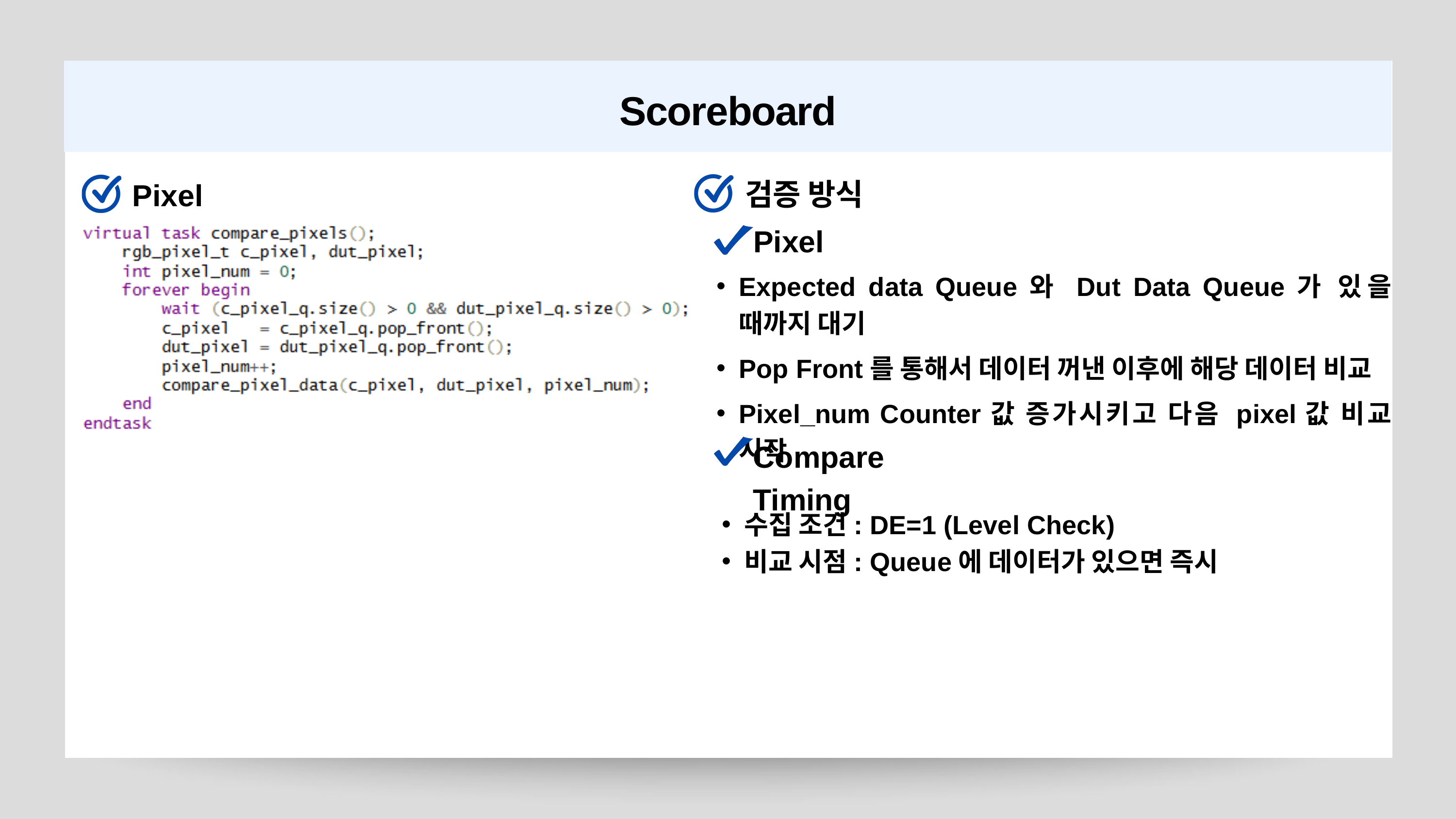

Scoreboard
검증 방식
Pixel

Pixel

Expected data Queue와 Dut Data Queue가 있을 때까지 대기

Pop Front를 통해서 데이터 꺼낸 이후에 해당 데이터 비교

Pixel_num Counter값 증가시키고 다음 pixel값 비교 시작
Compare Timing

수집 조건: DE=1 (Level Check)
비교 시점: Queue에 데이터가 있으면 즉시